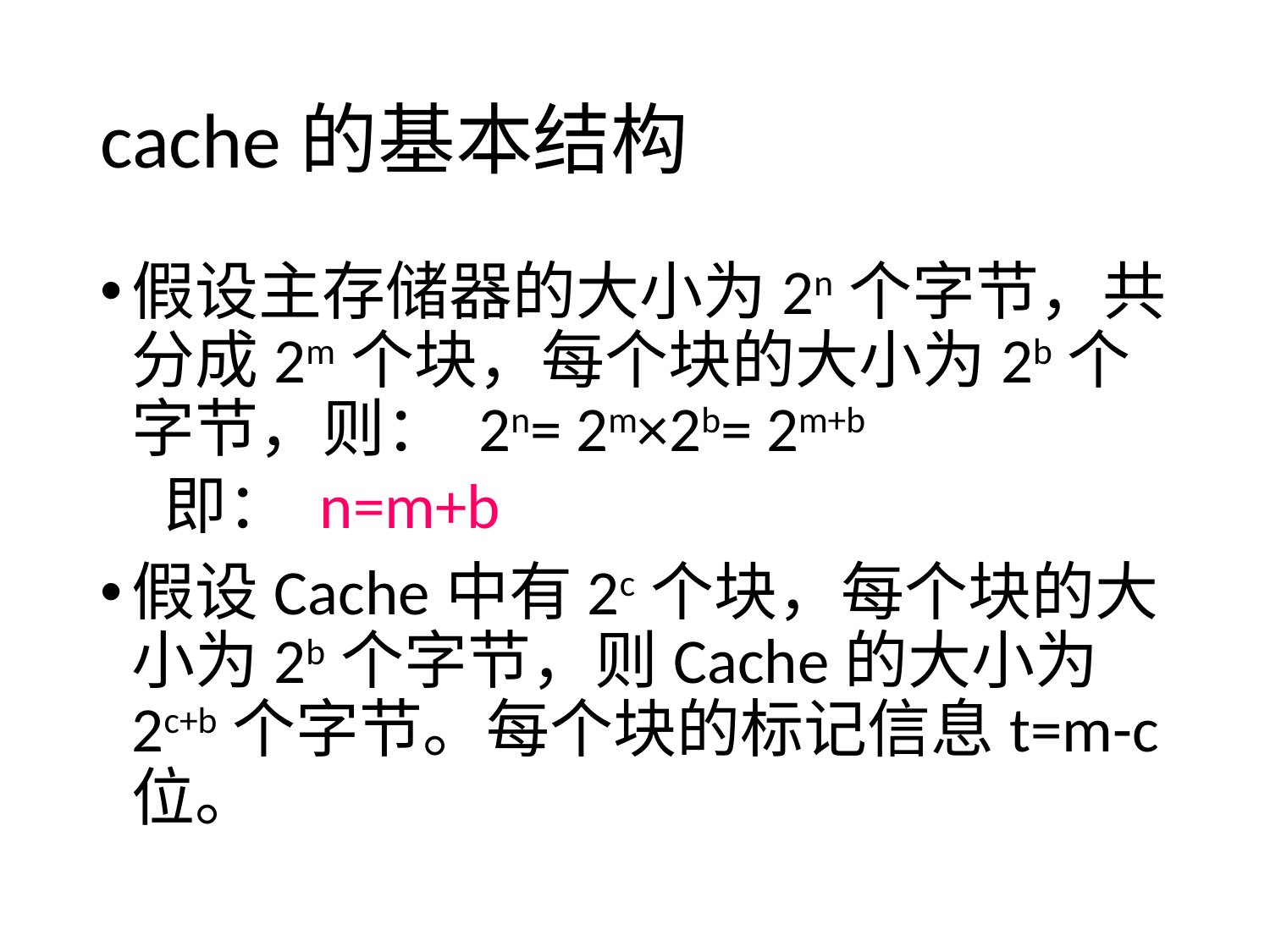

# cache的基本结构
假设主存储器的大小为2n个字节，共分成2m个块，每个块的大小为2b个字节，则： 2n= 2m×2b= 2m+b
即： n=m+b
假设Cache中有2c个块，每个块的大小为2b个字节，则Cache的大小为2c+b个字节。每个块的标记信息t=m-c位。